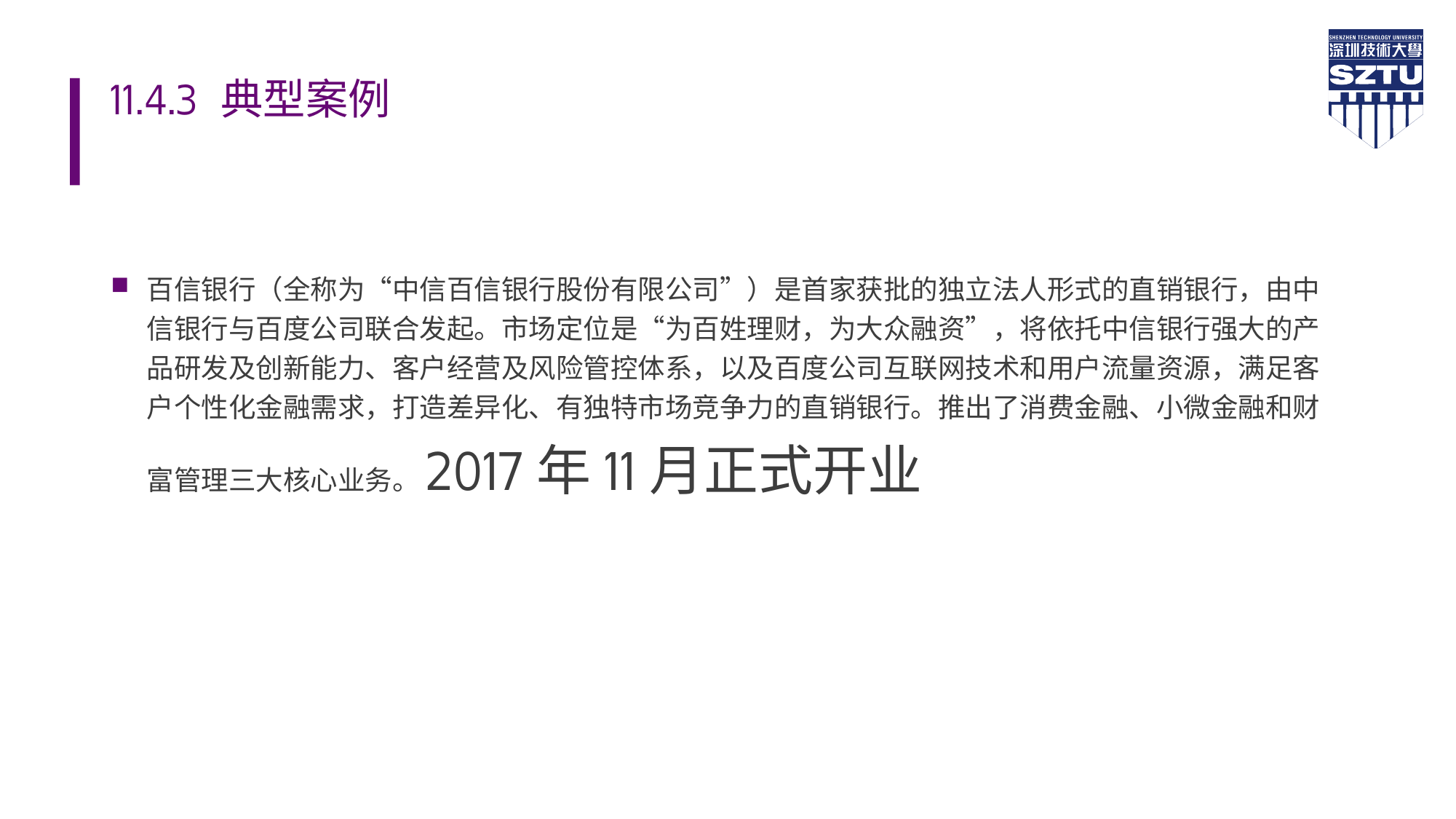

# 11.4.3 典型案例
百信银行（全称为“中信百信银行股份有限公司”）是首家获批的独立法人形式的直销银行，由中信银行与百度公司联合发起。市场定位是“为百姓理财，为大众融资”，将依托中信银行强大的产品研发及创新能力、客户经营及风险管控体系，以及百度公司互联网技术和用户流量资源，满足客户个性化金融需求，打造差异化、有独特市场竞争力的直销银行。推出了消费金融、小微金融和财富管理三大核心业务。2017年11月正式开业